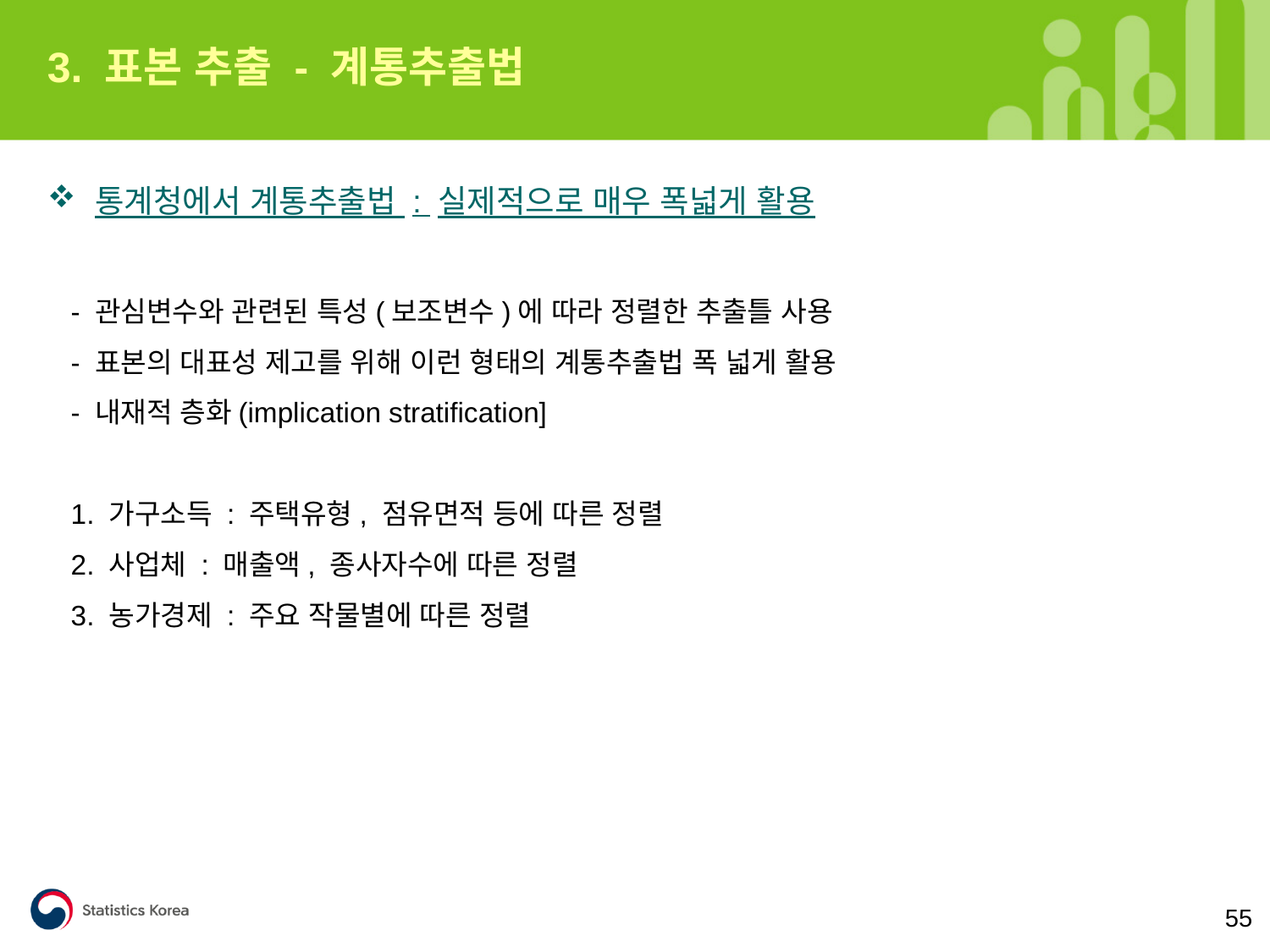

3. 표본 추출 - 계통추출법
통계청에서 계통추출법 : 실제적으로 매우 폭넓게 활용

   - 관심변수와 관련된 특성(보조변수)에 따라 정렬한 추출틀 사용
   - 표본의 대표성 제고를 위해 이런 형태의 계통추출법 폭 넓게 활용
   - 내재적 층화(implication stratification]

   1. 가구소득 : 주택유형, 점유면적 등에 따른 정렬
   2. 사업체 : 매출액, 종사자수에 따른 정렬
   3. 농가경제 : 주요 작물별에 따른 정렬